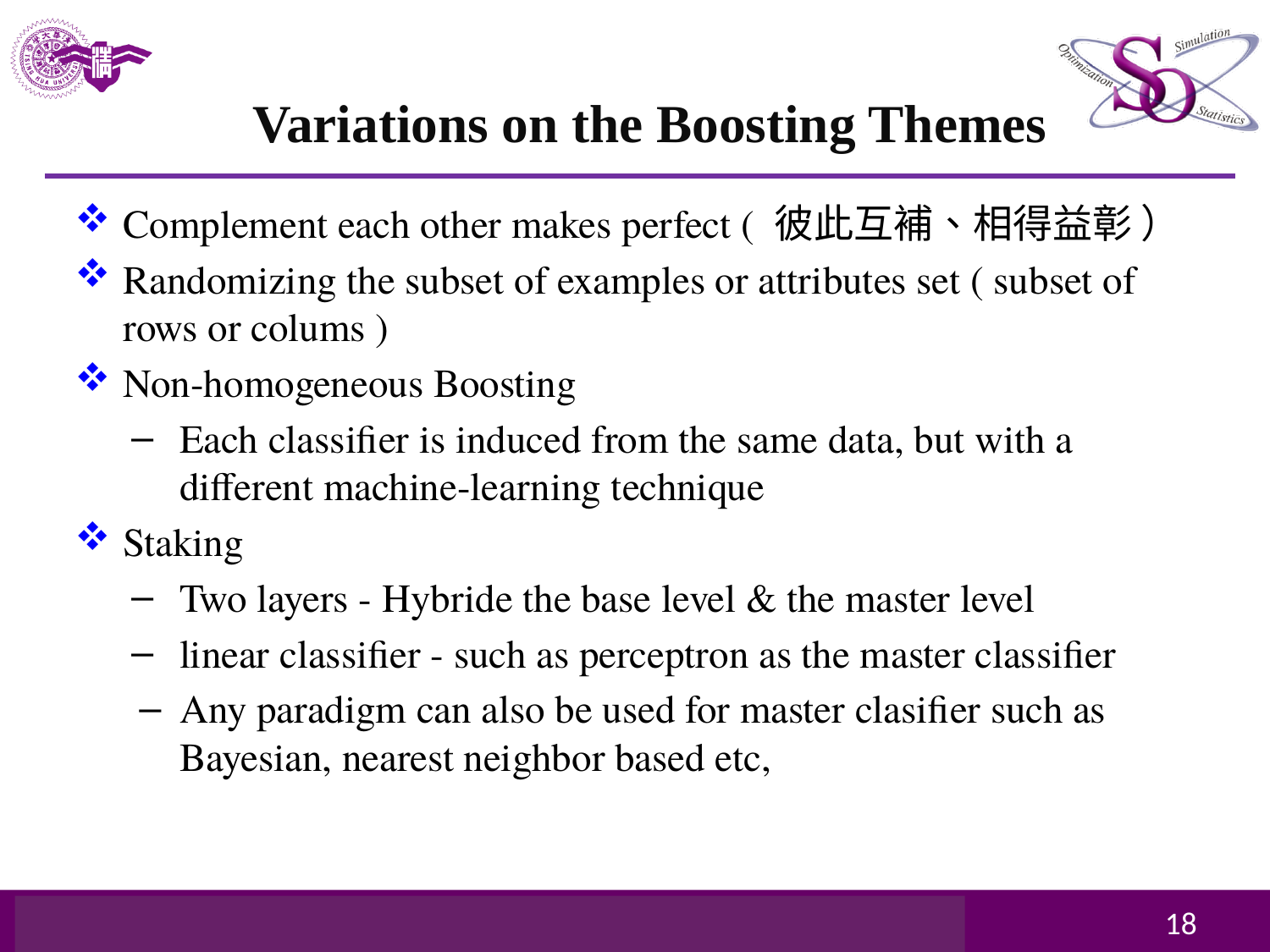

# Variations on the Boosting Themes
Complement each other makes perfect ( 彼此互補、相得益彰 ）
Randomizing the subset of examples or attributes set ( subset of rows or colums )
Non-homogeneous Boosting
Each classifier is induced from the same data, but with a different machine-learning technique
Staking
Two layers - Hybride the base level & the master level
linear classifier - such as perceptron as the master classifier
Any paradigm can also be used for master clasifier such as Bayesian, nearest neighbor based etc,